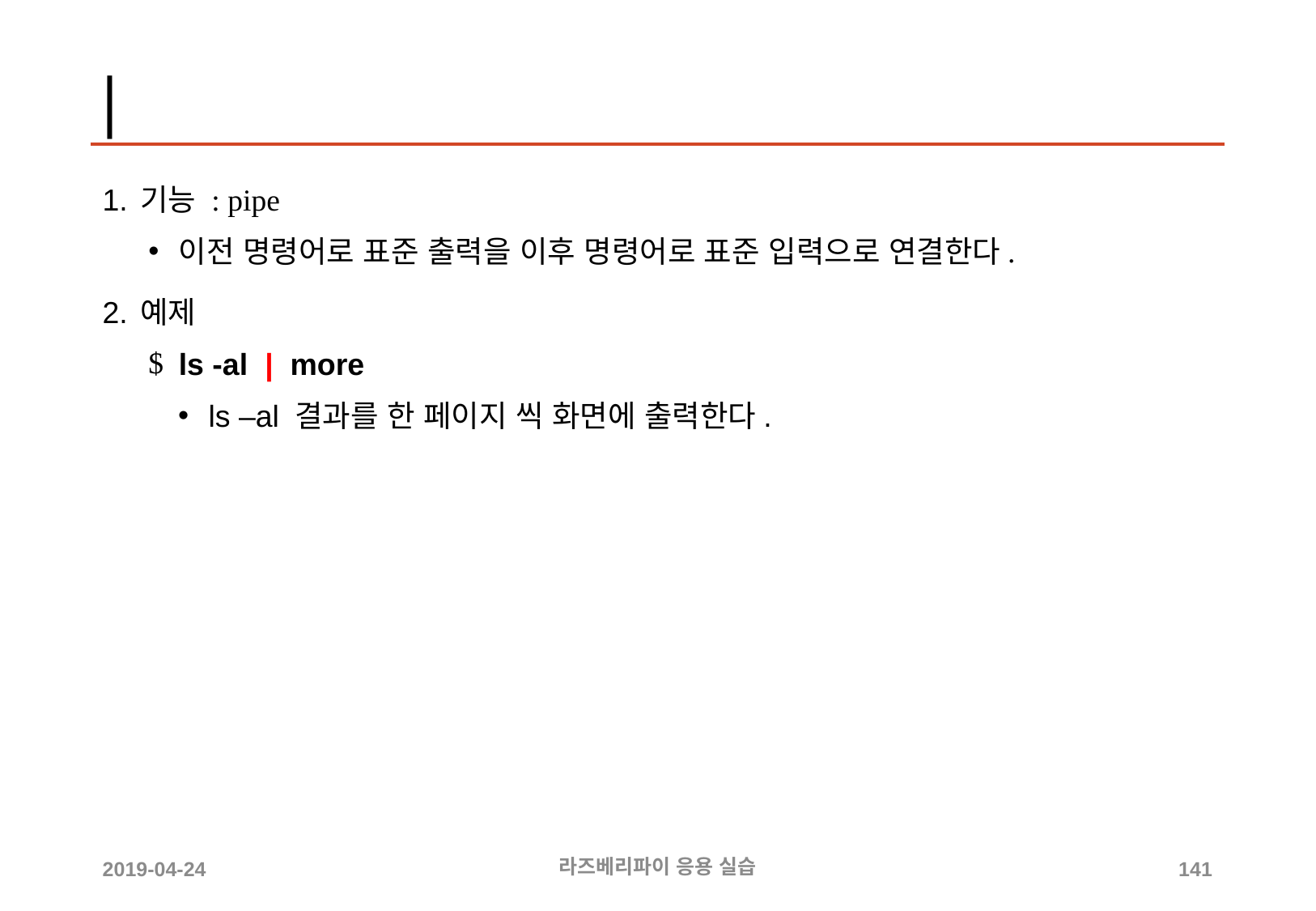

# |
기능 : pipe
이전 명령어로 표준 출력을 이후 명령어로 표준 입력으로 연결한다.
예제
ls -al  |  more
ls –al 결과를 한 페이지 씩 화면에 출력한다.
2019-04-24
라즈베리파이 응용 실습
141